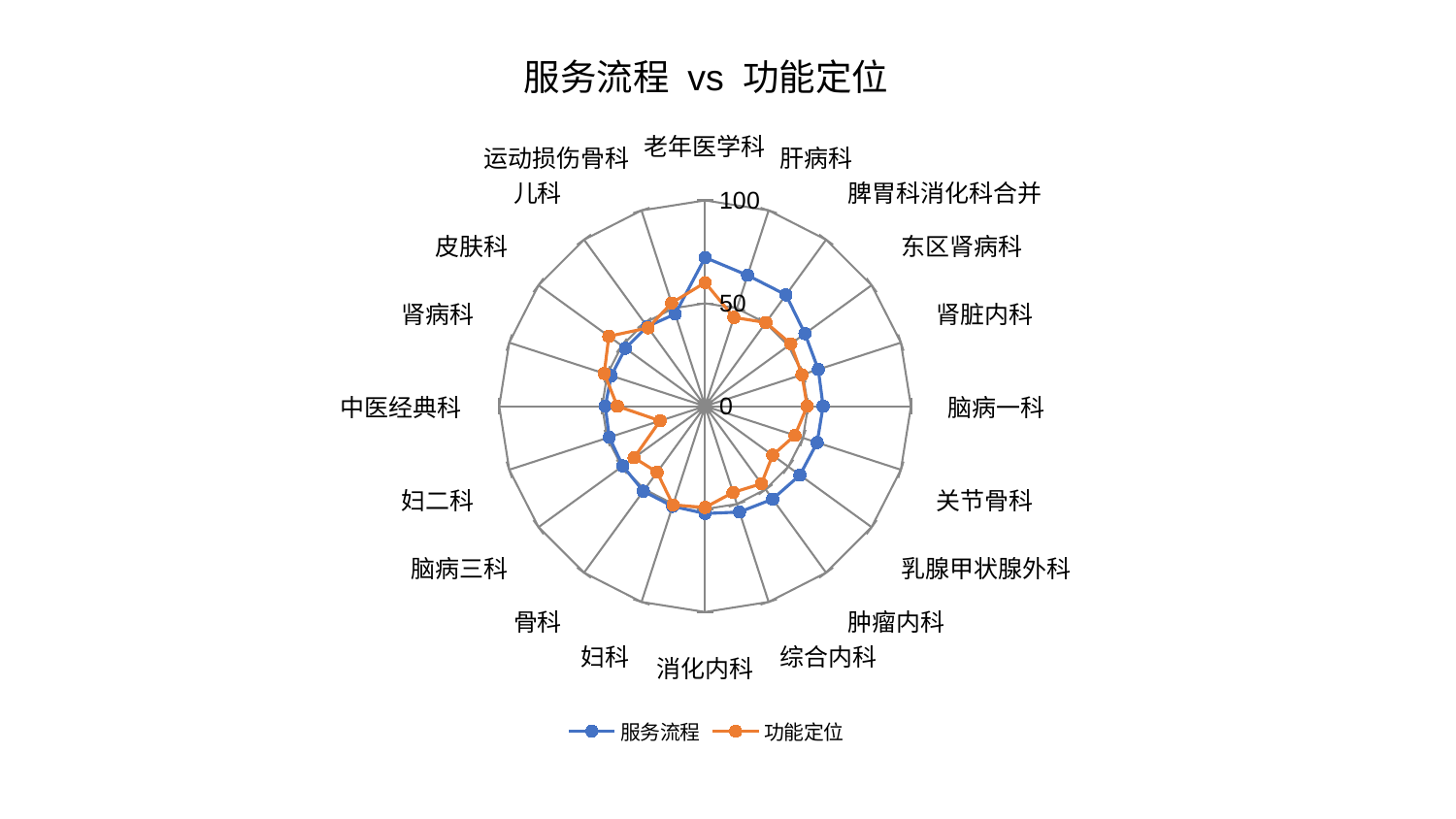

### Chart: 服务流程 vs 功能定位

| Category | 服务流程 | 功能定位 |
|---|---|---|
| 老年医学科 | 72.21803595859559 | 60.05907478876938 |
| 肝病科 | 66.88698760731768 | 45.33804967809072 |
| 脾胃科消化科合并 | 66.8736895068678 | 50.270042261919414 |
| 东区肾病科 | 59.97955418867768 | 51.5202468386945 |
| 肾脏内科 | 57.81962633465638 | 49.473979293557576 |
| 脑病一科 | 57.34936134516204 | 49.589091375787156 |
| 关节骨科 | 57.23880328989457 | 45.918615315711484 |
| 乳腺甲状腺外科 | 56.95399030456696 | 40.581309159890594 |
| 肿瘤内科 | 55.840243165956586 | 46.57706232569602 |
| 综合内科 | 54.07386211269544 | 44.08266222427566 |
| 消化内科 | 52.16678443550683 | 49.200655517239326 |
| 妇科 | 51.148117363608286 | 50.45560390410994 |
| 骨科 | 51.05279774069006 | 39.66806632463287 |
| 脑病三科 | 49.40864584186334 | 42.65404996231305 |
| 妇二科 | 48.937727601505294 | 22.978867076818755 |
| 中医经典科 | 48.47606606555822 | 42.61489575548828 |
| 肾病科 | 47.9337057847014 | 51.49985352128741 |
| 皮肤科 | 47.86247479805829 | 57.80427016089645 |
| 儿科 | 47.83464498143092 | 47.055595528229794 |
| 运动损伤骨科 | 47.09352390949019 | 52.71415411717456 |
125